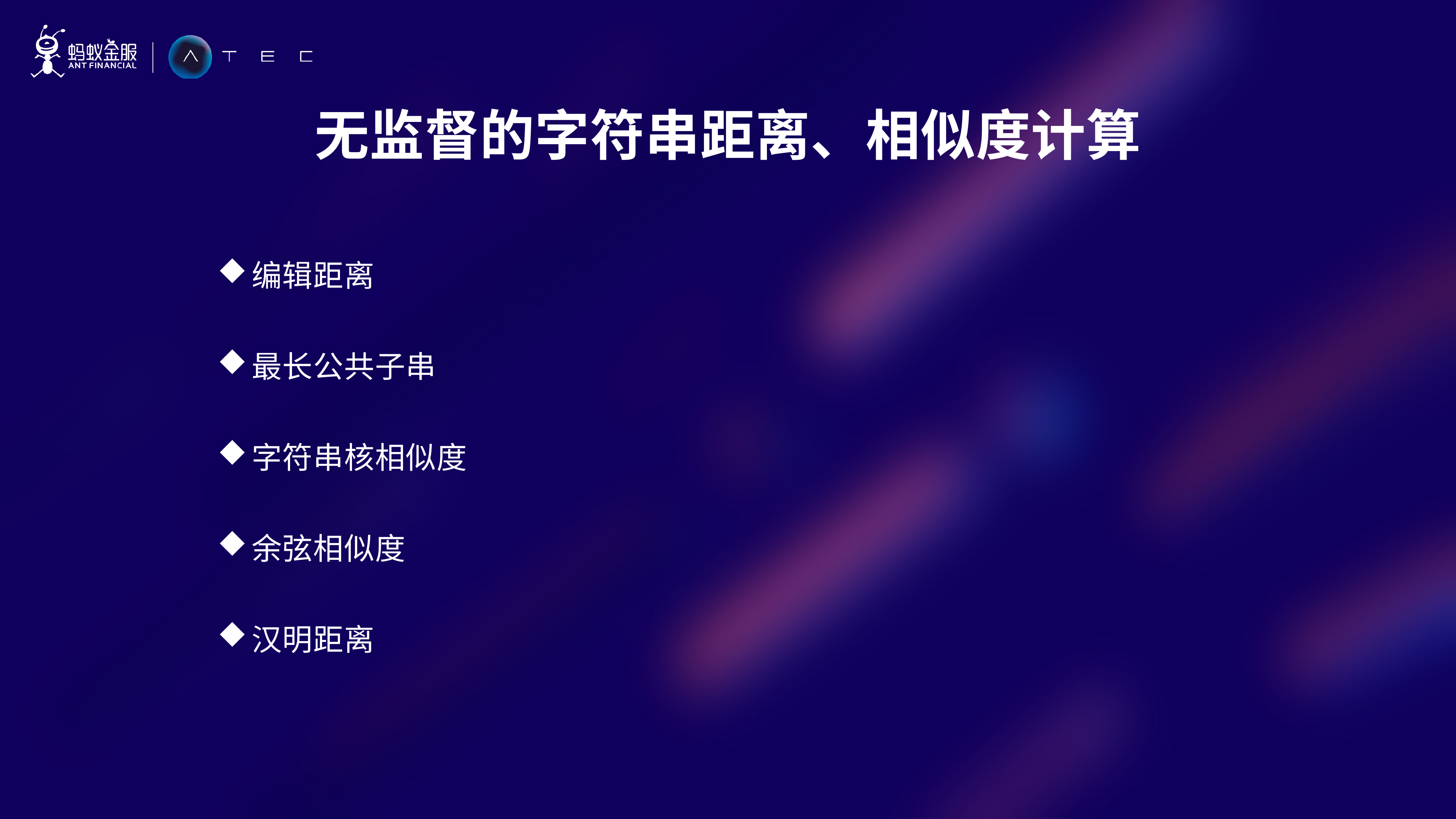

无监督的字符串距离、相似度计算
编辑距离
最长公共子串
字符串核相似度
余弦相似度
汉明距离